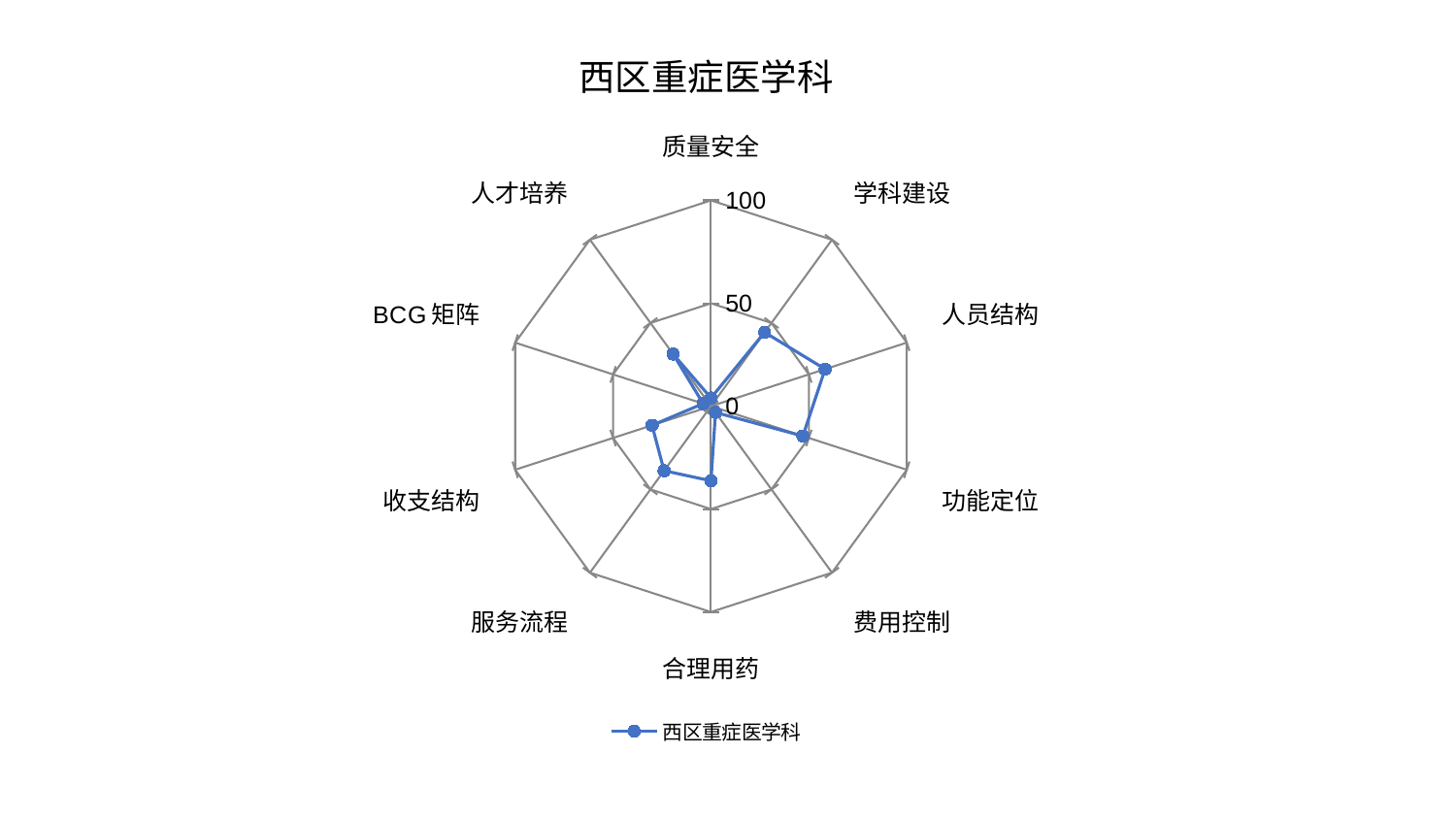

### Chart: 西区重症医学科

| Category | 西区重症医学科 |
|---|---|
| 质量安全 | 3.9643730637011054 |
| 学科建设 | 44.358055935122685 |
| 人员结构 | 58.302594226553296 |
| 功能定位 | 46.938984629066645 |
| 费用控制 | 3.781234194931238 |
| 合理用药 | 36.258143887834436 |
| 服务流程 | 38.75107999902849 |
| 收支结构 | 30.09458507419073 |
| BCG矩阵 | 3.999814253929579 |
| 人才培养 | 31.336129033941557 |
103